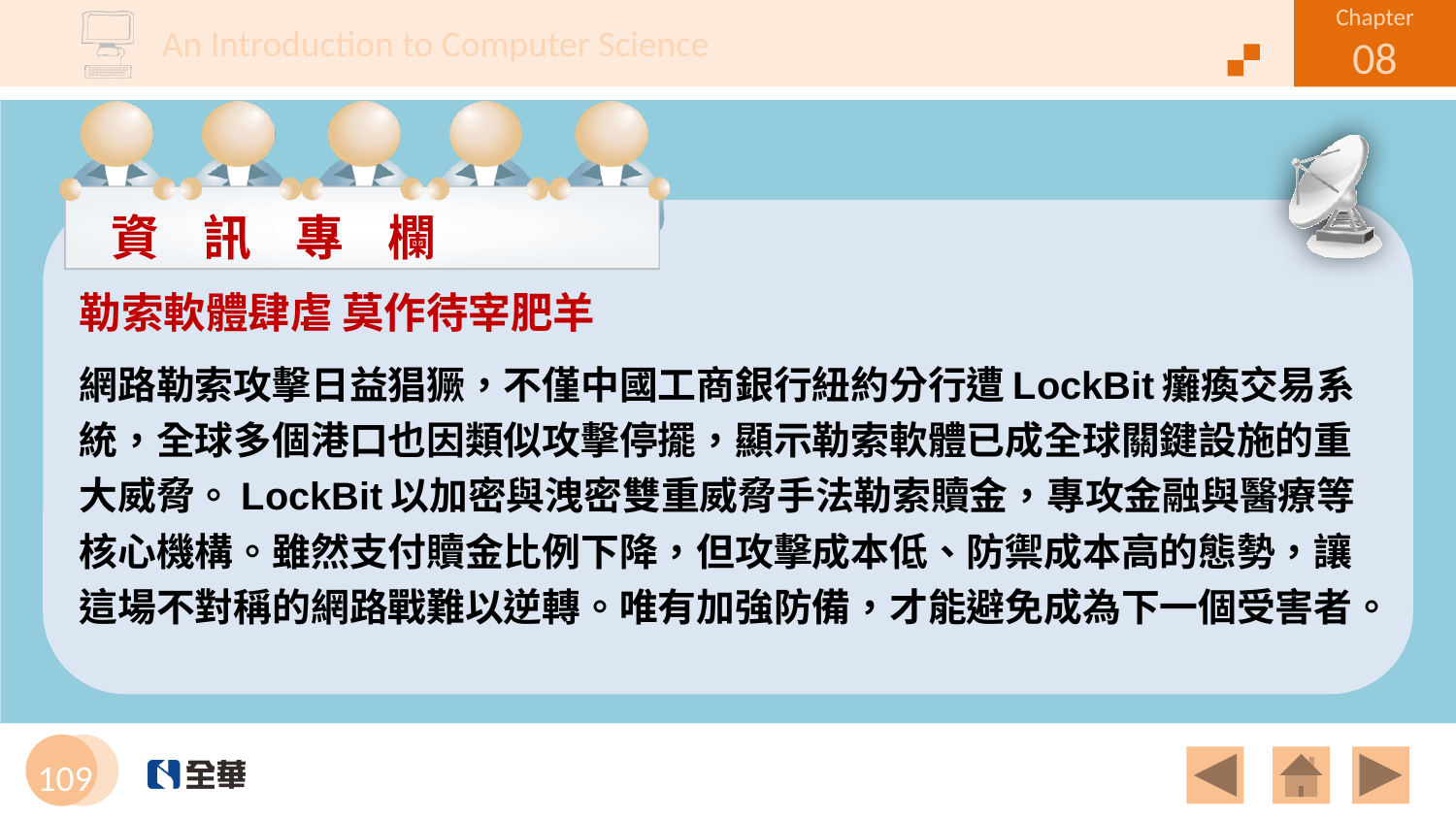

勒索軟體肆虐 莫作待宰肥羊
網路勒索攻擊日益猖獗，不僅中國工商銀行紐約分行遭LockBit癱瘓交易系統，全球多個港口也因類似攻擊停擺，顯示勒索軟體已成全球關鍵設施的重大威脅。LockBit以加密與洩密雙重威脅手法勒索贖金，專攻金融與醫療等核心機構。雖然支付贖金比例下降，但攻擊成本低、防禦成本高的態勢，讓這場不對稱的網路戰難以逆轉。唯有加強防備，才能避免成為下一個受害者。